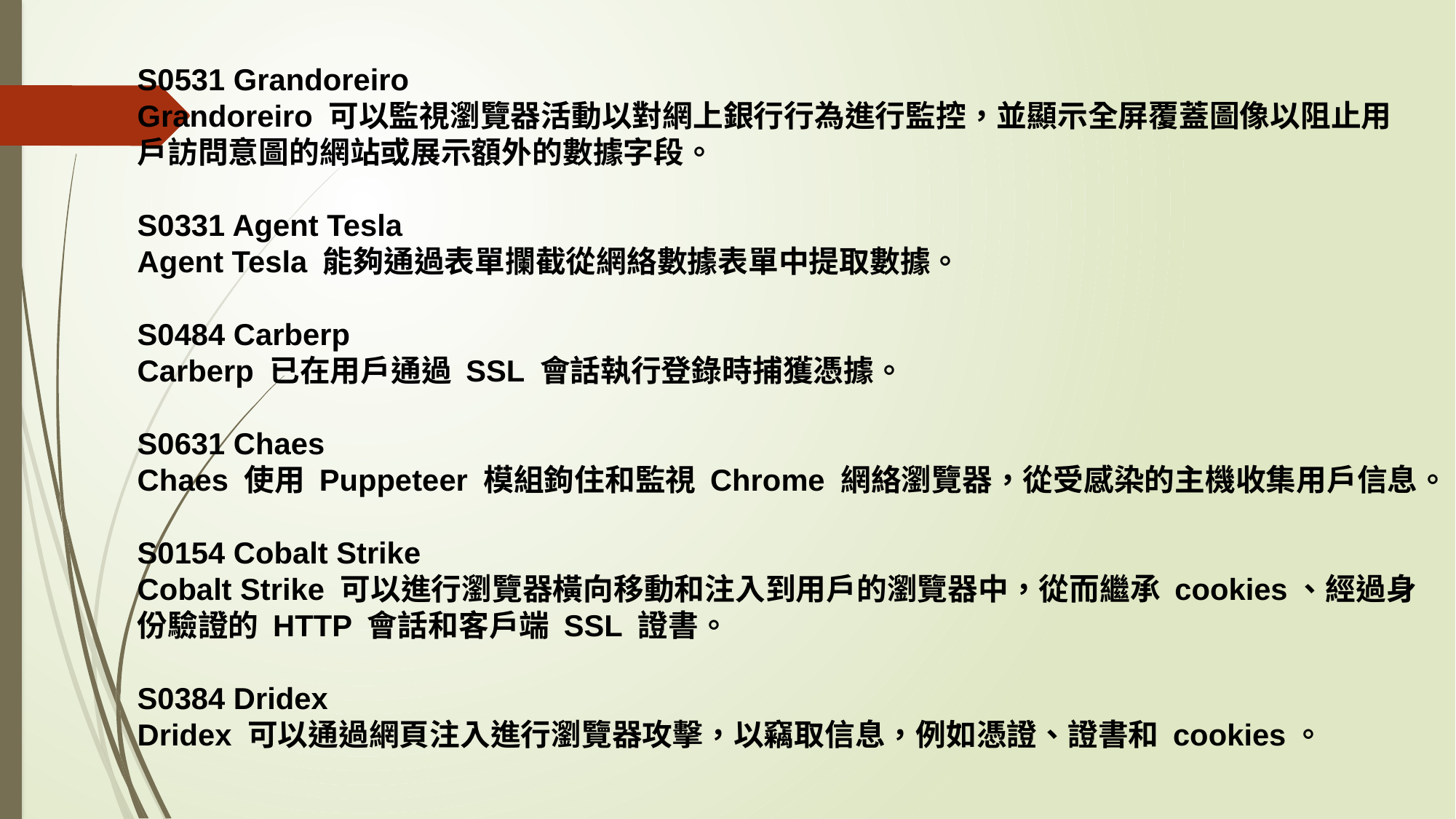

S0531 Grandoreiro
Grandoreiro 可以監視瀏覽器活動以對網上銀行行為進行監控，並顯示全屏覆蓋圖像以阻止用戶訪問意圖的網站或展示額外的數據字段。

S0331 Agent Tesla
Agent Tesla 能夠通過表單攔截從網絡數據表單中提取數據。

S0484 Carberp
Carberp 已在用戶通過 SSL 會話執行登錄時捕獲憑據。

S0631 Chaes
Chaes 使用 Puppeteer 模組鉤住和監視 Chrome 網絡瀏覽器，從受感染的主機收集用戶信息。

S0154 Cobalt Strike
Cobalt Strike 可以進行瀏覽器橫向移動和注入到用戶的瀏覽器中，從而繼承 cookies、經過身份驗證的 HTTP 會話和客戶端 SSL 證書。

S0384 Dridex
Dridex 可以通過網頁注入進行瀏覽器攻擊，以竊取信息，例如憑證、證書和 cookies。